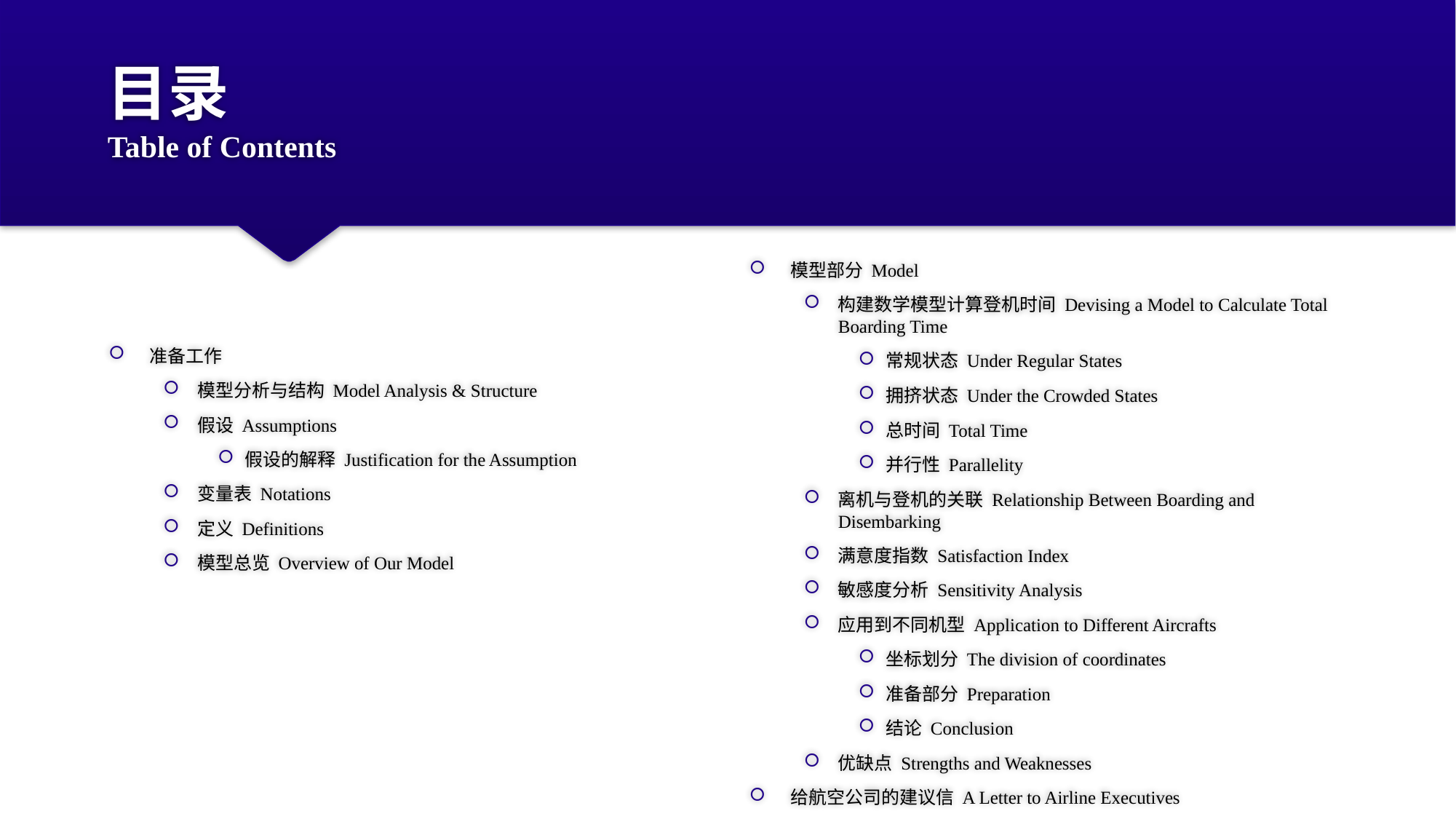

# 目录 Table of Contents
模型部分 Model
构建数学模型计算登机时间 Devising a Model to Calculate Total Boarding Time
常规状态 Under Regular States
拥挤状态 Under the Crowded States
总时间 Total Time
并行性 Parallelity
离机与登机的关联 Relationship Between Boarding and Disembarking
满意度指数 Satisfaction Index
敏感度分析 Sensitivity Analysis
应用到不同机型 Application to Different Aircrafts
坐标划分 The division of coordinates
准备部分 Preparation
结论 Conclusion
优缺点 Strengths and Weaknesses
给航空公司的建议信 A Letter to Airline Executives
准备工作
模型分析与结构 Model Analysis & Structure
假设 Assumptions
假设的解释 Justification for the Assumption
变量表 Notations
定义 Definitions
模型总览 Overview of Our Model